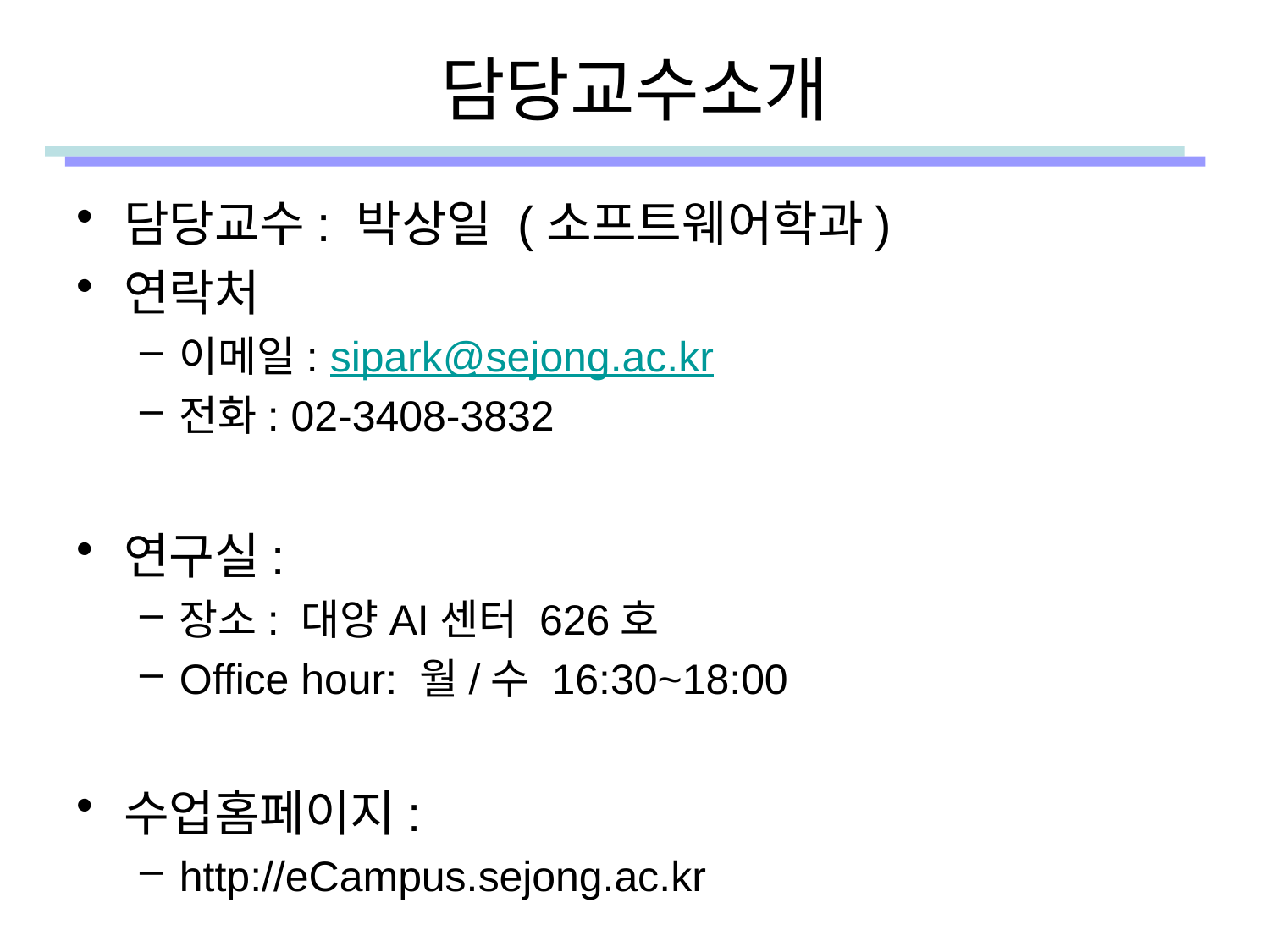

# 담당교수소개
담당교수: 박상일 (소프트웨어학과)
연락처
이메일: sipark@sejong.ac.kr
전화: 02-3408-3832

연구실:
장소: 대양AI센터 626호
Office hour: 월/수 16:30~18:00

수업홈페이지:
http://eCampus.sejong.ac.kr